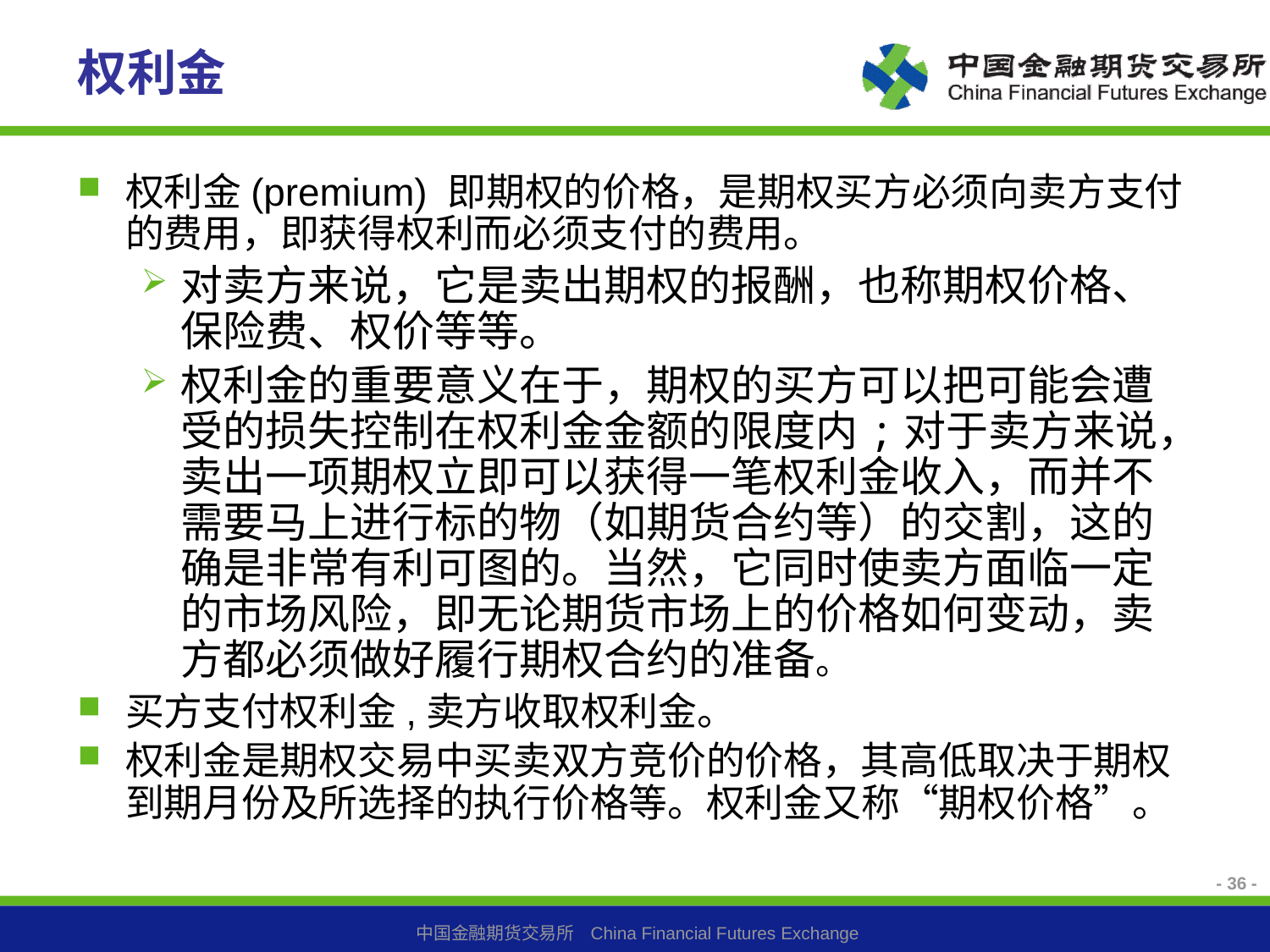

# 权利金
权利金(premium) 即期权的价格，是期权买方必须向卖方支付的费用，即获得权利而必须支付的费用。
对卖方来说，它是卖出期权的报酬，也称期权价格、保险费、权价等等。
权利金的重要意义在于，期权的买方可以把可能会遭受的损失控制在权利金金额的限度内;对于卖方来说，卖出一项期权立即可以获得一笔权利金收入，而并不需要马上进行标的物（如期货合约等）的交割，这的确是非常有利可图的。当然，它同时使卖方面临一定的市场风险，即无论期货市场上的价格如何变动，卖方都必须做好履行期权合约的准备。
买方支付权利金,卖方收取权利金。
权利金是期权交易中买卖双方竞价的价格，其高低取决于期权到期月份及所选择的执行价格等。权利金又称“期权价格”。
- 36 -